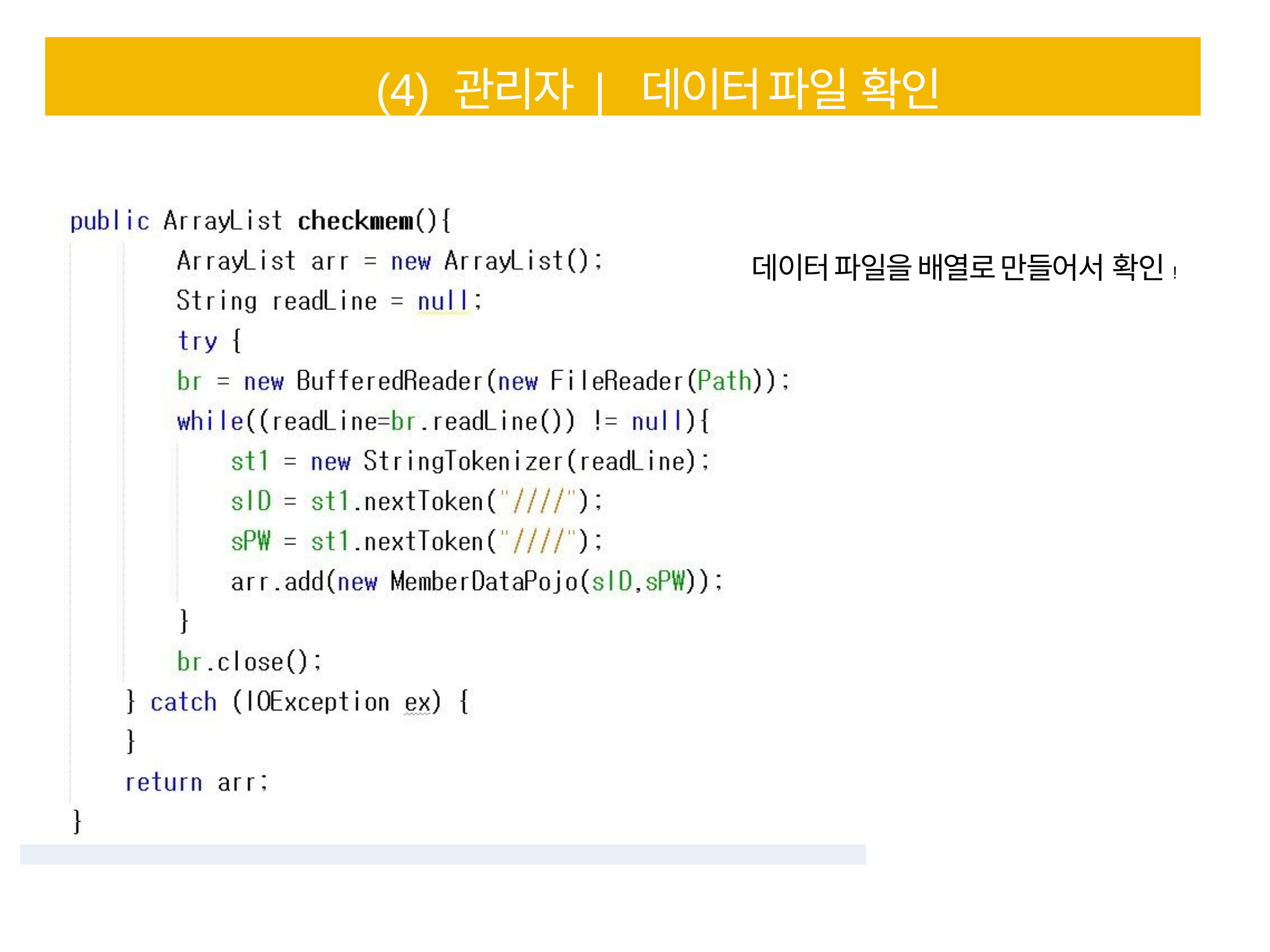

(4) 관리자 | 데이터 파일 확인
데이터 파일을 배열로 만들어서 확인!